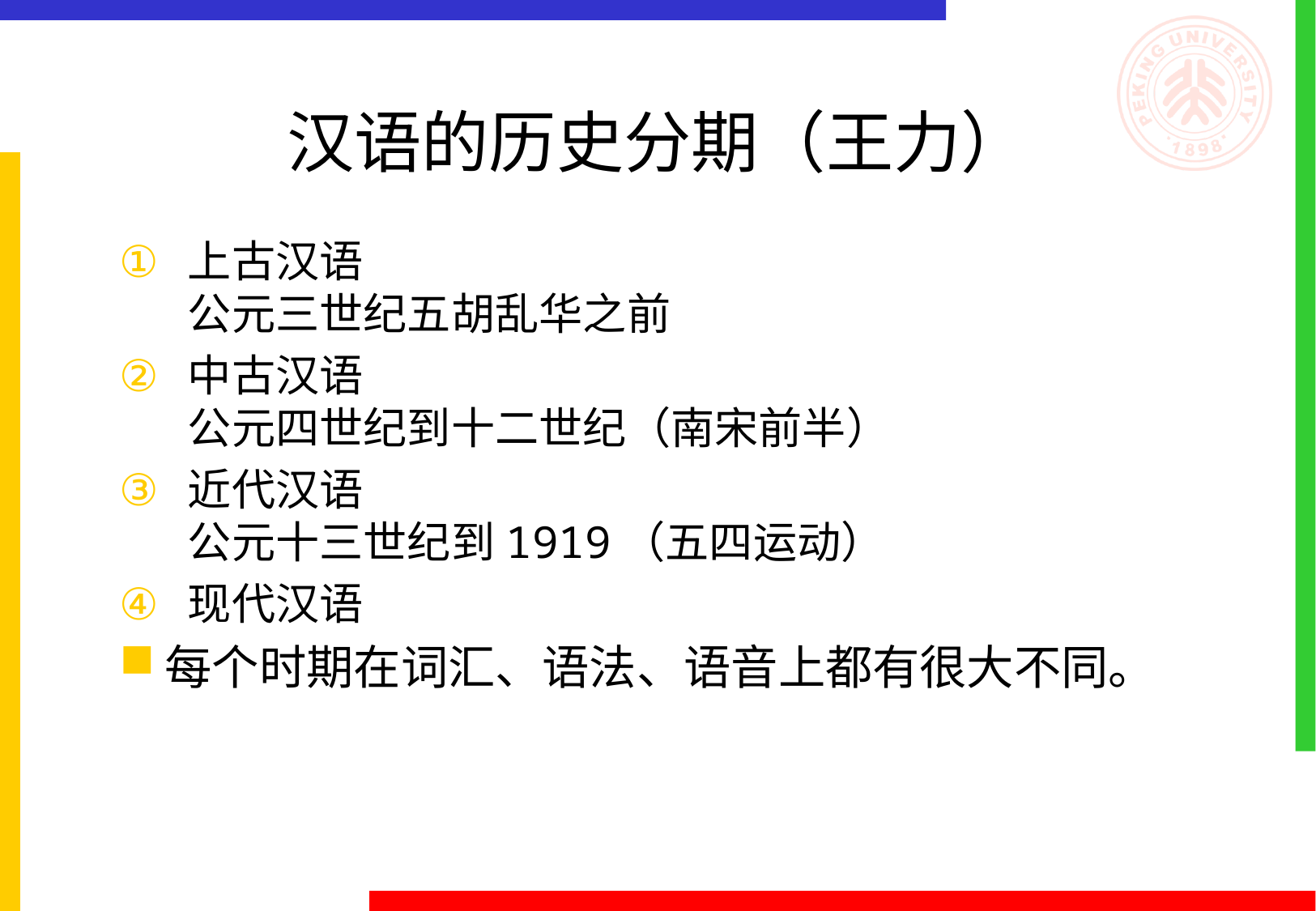

# 汉语的历史分期（王力）
上古汉语
公元三世纪五胡乱华之前
中古汉语
公元四世纪到十二世纪（南宋前半）
近代汉语
公元十三世纪到1919（五四运动）
现代汉语
每个时期在词汇、语法、语音上都有很大不同。